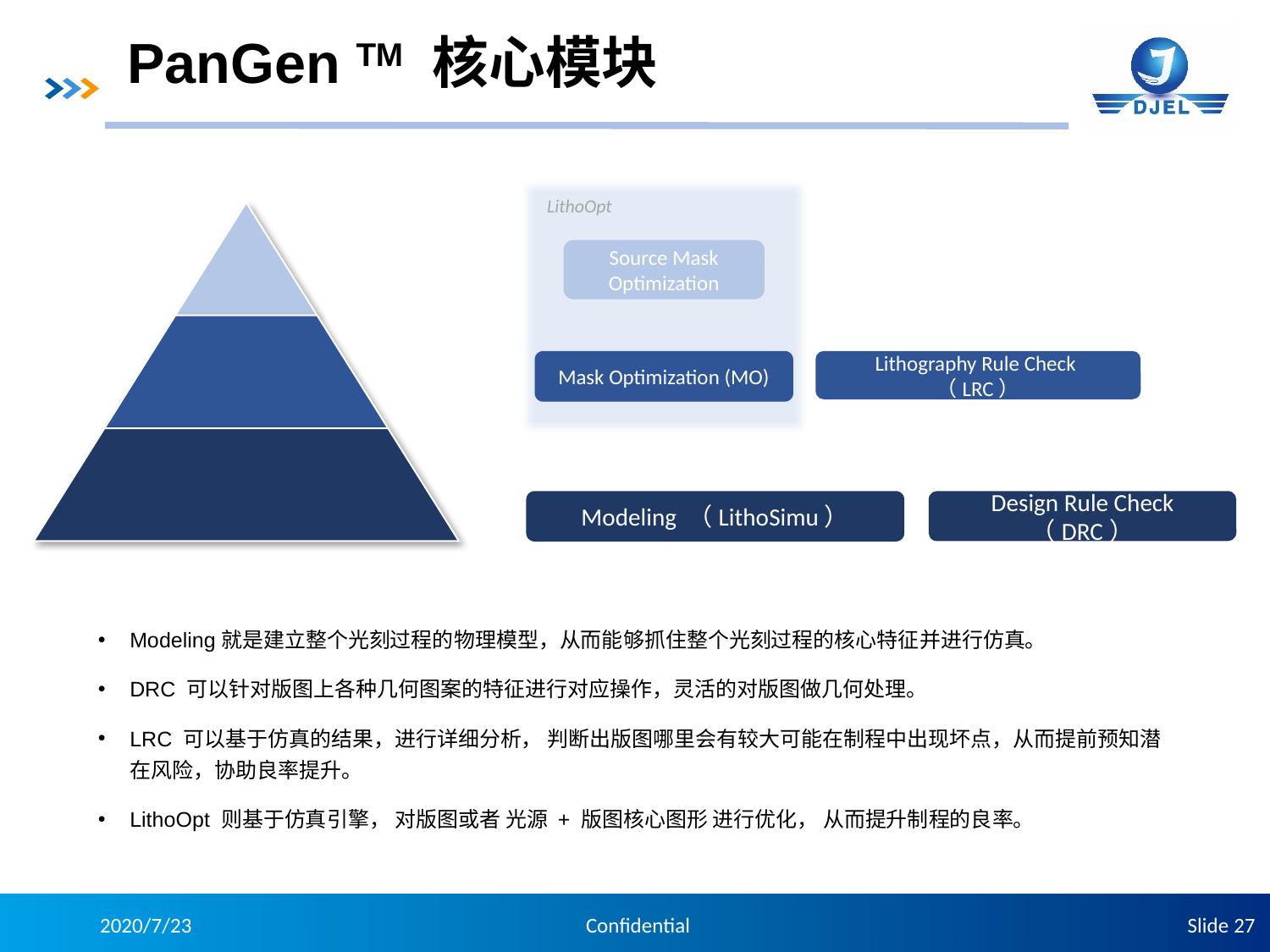

# PanGen TM 核心模块

LithoOpt

Source Mask Optimization
Mask Optimization (MO)
Lithography Rule Check  （LRC）
Modeling （LithoSimu）
Design Rule Check （DRC）
Modeling就是建立整个光刻过程的物理模型，从而能够抓住整个光刻过程的核心特征并进行仿真。
DRC 可以针对版图上各种几何图案的特征进行对应操作，灵活的对版图做几何处理。
LRC 可以基于仿真的结果，进行详细分析， 判断出版图哪里会有较大可能在制程中出现坏点，从而提前预知潜在风险，协助良率提升。
LithoOpt 则基于仿真引擎， 对版图或者 光源 + 版图核心图形 进行优化， 从而提升制程的良率。

2020/7/23
Slide 27